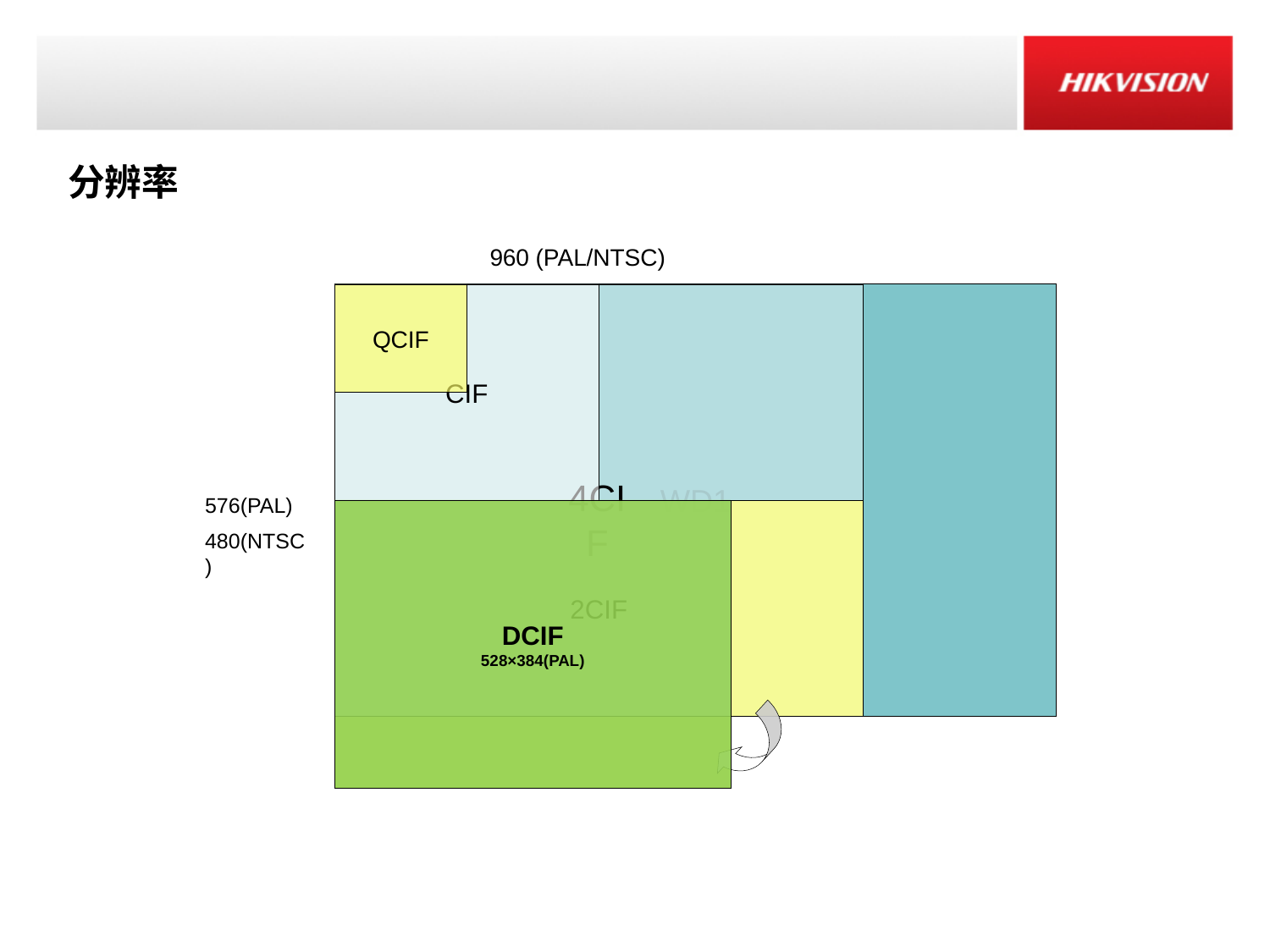

分辨率
960 (PAL/NTSC)
WD1

QCIF
CIF
4CIF
576(PAL)
480(NTSC)
DCIF
528×384(PAL)
2CIF